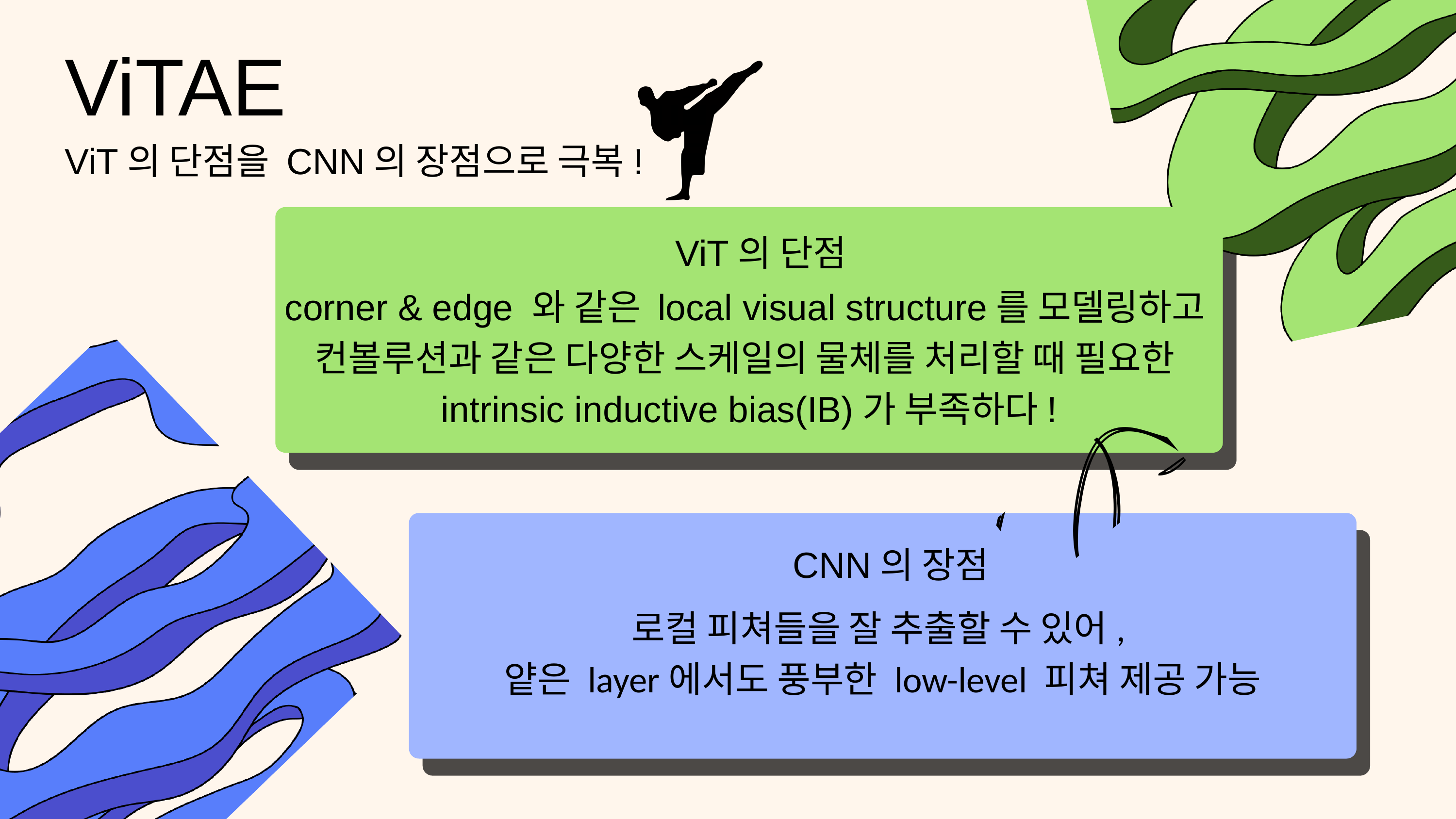

ViTAE

ViT의 단점을 CNN의 장점으로 극복!

ViT의 단점

corner & edge 와 같은 local visual structure를 모델링하고
컨볼루션과 같은 다양한 스케일의 물체를 처리할 때 필요한
intrinsic inductive bias(IB)가 부족하다!

CNN의 장점
로컬 피쳐들을 잘 추출할 수 있어,
얕은 layer에서도 풍부한 low-level 피쳐 제공 가능